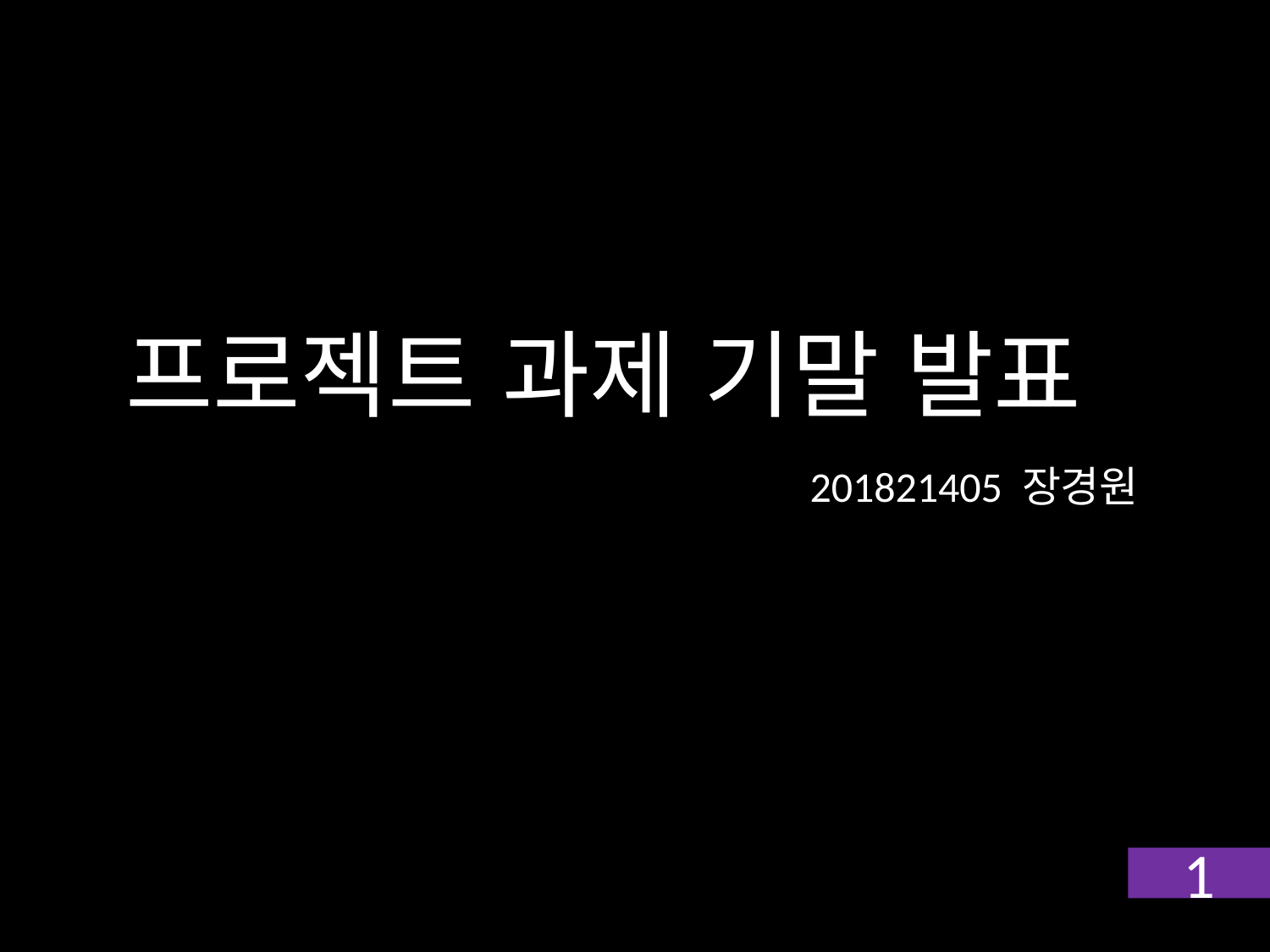

# 프로젝트 과제 기말 발표
201821405 장경원
1